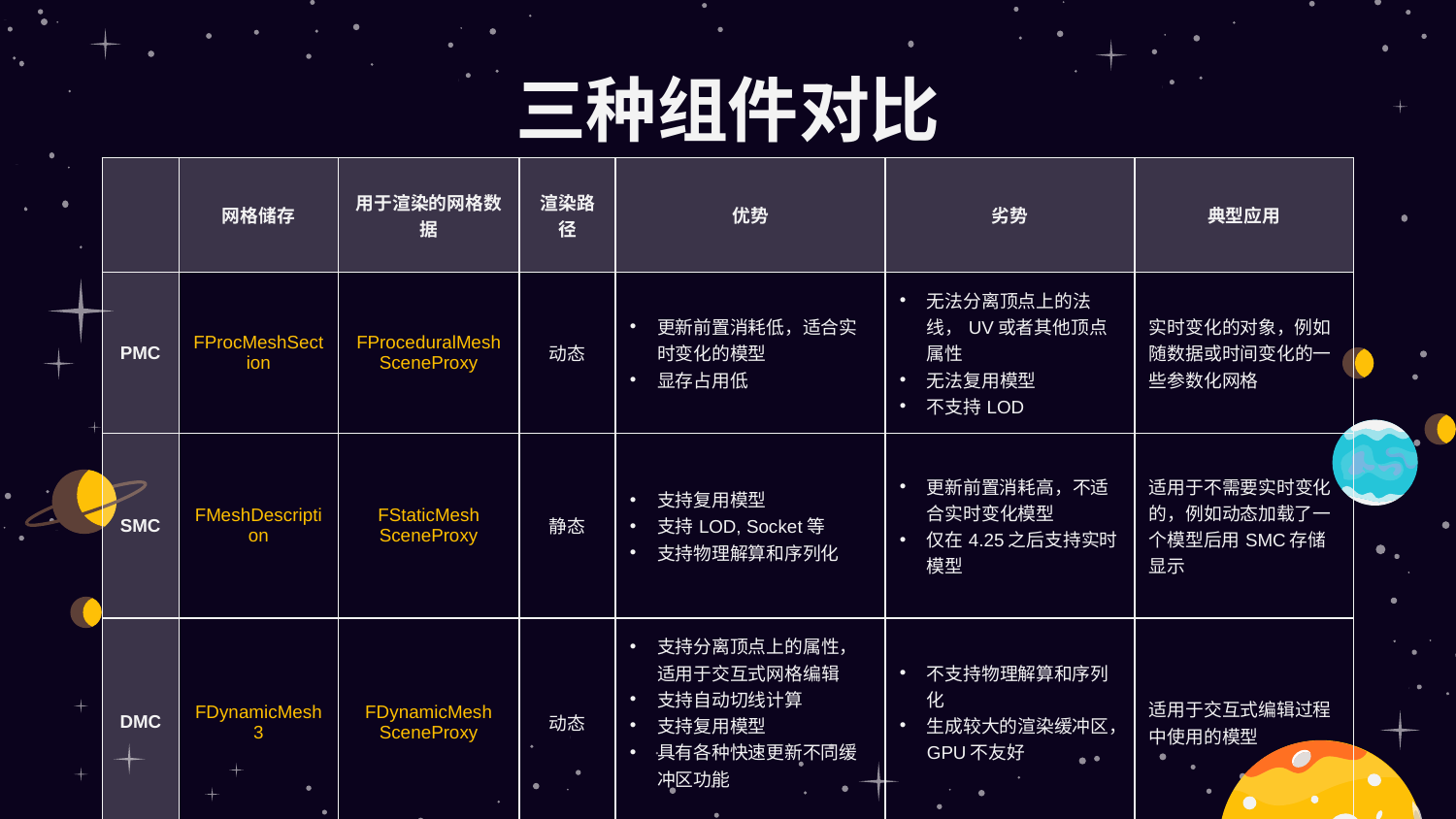

# 三种组件对比
|  | 网格储存 | 用于渲染的网格数据 | 渲染路径 | 优势 | 劣势 | 典型应用 |
| --- | --- | --- | --- | --- | --- | --- |
| PMC | FProcMeshSection | FProceduralMesh SceneProxy | 动态 | 更新前置消耗低，适合实时变化的模型 显存占用低 | 无法分离顶点上的法线，UV或者其他顶点属性 无法复用模型 不支持LOD | 实时变化的对象，例如随数据或时间变化的一些参数化网格 |
| SMC | FMeshDescription | FStaticMesh SceneProxy | 静态 | 支持复用模型 支持LOD, Socket等 支持物理解算和序列化 | 更新前置消耗高，不适合实时变化模型 仅在4.25之后支持实时模型 | 适用于不需要实时变化的，例如动态加载了一个模型后用SMC存储显示 |
| DMC | FDynamicMesh3 | FDynamicMesh SceneProxy | 动态 | 支持分离顶点上的属性，适用于交互式网格编辑 支持自动切线计算 支持复用模型 具有各种快速更新不同缓冲区功能 | 不支持物理解算和序列化 生成较大的渲染缓冲区，GPU不友好 | 适用于交互式编辑过程中使用的模型 |